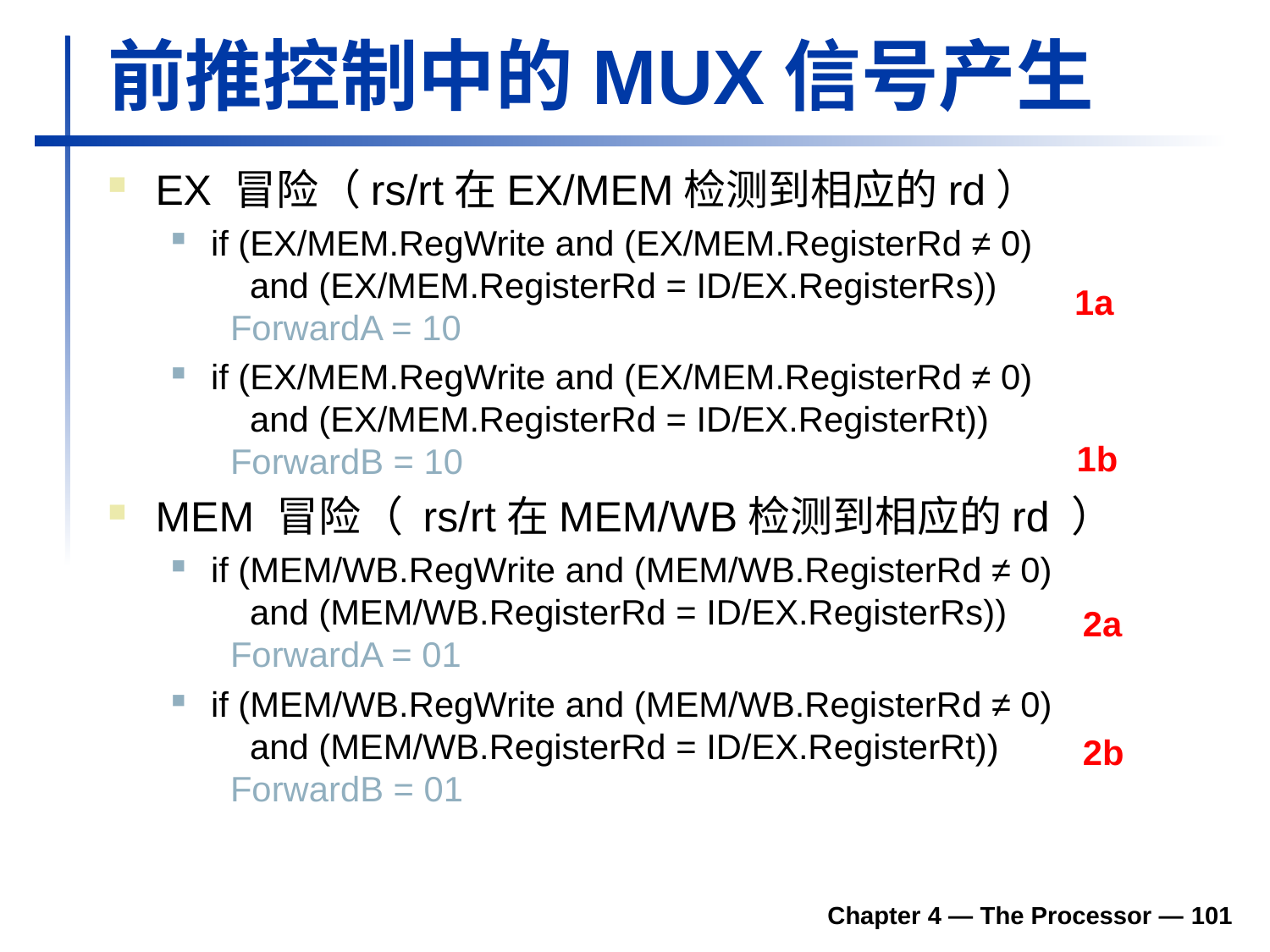

# 前推控制中的MUX信号产生
EX 冒险（rs/rt在EX/MEM检测到相应的rd）
if (EX/MEM.RegWrite and (EX/MEM.RegisterRd ≠ 0)
    and (EX/MEM.RegisterRd = ID/EX.RegisterRs))
  ForwardA = 10
if (EX/MEM.RegWrite and (EX/MEM.RegisterRd ≠ 0)
    and (EX/MEM.RegisterRd = ID/EX.RegisterRt))
  ForwardB = 10
MEM 冒险（ rs/rt在MEM/WB检测到相应的rd ）
if (MEM/WB.RegWrite and (MEM/WB.RegisterRd ≠ 0)
    and (MEM/WB.RegisterRd = ID/EX.RegisterRs))
  ForwardA = 01
if (MEM/WB.RegWrite and (MEM/WB.RegisterRd ≠ 0)
    and (MEM/WB.RegisterRd = ID/EX.RegisterRt))
  ForwardB = 01
1a
1b
2a
2b
Chapter 4 — The Processor — 101